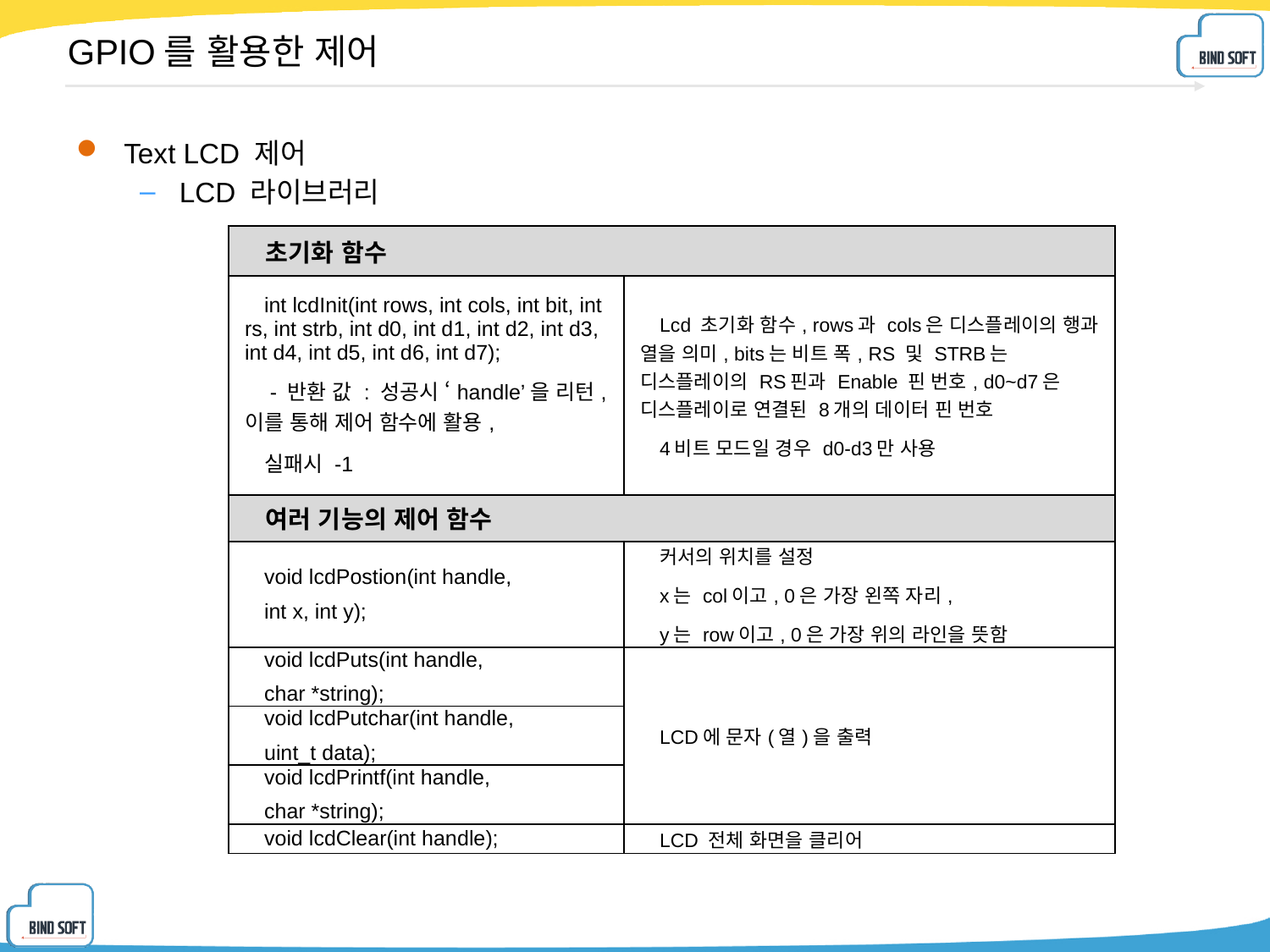

# GPIO를 활용한 제어
Text LCD 제어
LCD 라이브러리

| 초기화 함수 |  |
| --- | --- |
| int lcdInit(int rows, int cols, int bit, int rs, int strb, int d0, int d1, int d2, int d3, int d4, int d5, int d6, int d7); - 반환 값 : 성공시 ‘handle’을 리턴, 이를 통해 제어 함수에 활용, 실패시 -1 | Lcd 초기화 함수, rows과 cols은 디스플레이의 행과 열을 의미, bits는 비트 폭, RS 및 STRB는 디스플레이의 RS핀과 Enable 핀 번호, d0~d7은 디스플레이로 연결된 8개의 데이터 핀 번호 4비트 모드일 경우 d0-d3만 사용 |
| 여러 기능의 제어 함수 |  |
| void lcdPostion(int handle, int x, int y); | 커서의 위치를 설정 x는 col이고, 0은 가장 왼쪽 자리, y는 row이고, 0은 가장 위의 라인을 뜻함 |
| void lcdPuts(int handle, char \*string); | LCD에 문자(열)을 출력 |
| void lcdPutchar(int handle, uint\_t data); |  |
| void lcdPrintf(int handle, char \*string); |  |
| void lcdClear(int handle); | LCD 전체 화면을 클리어 |